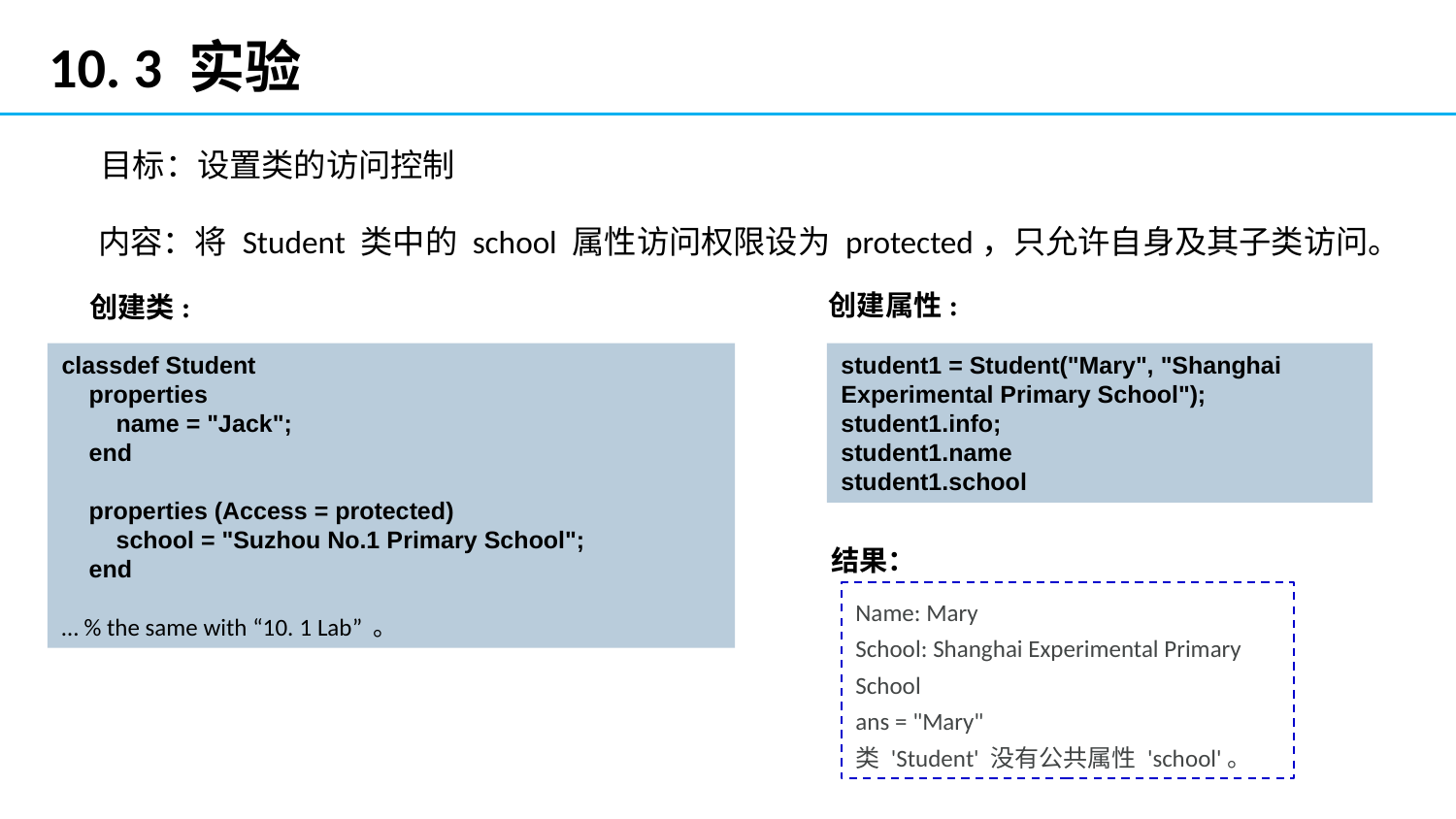

# 10. 3 实验
目标：设置类的访问控制
内容：将 Student 类中的 school 属性访问权限设为 protected，只允许自身及其子类访问。
创建属性:
创建类:
classdef Student
    properties
        name = "Jack";
    end

    properties (Access = protected)
        school = "Suzhou No.1 Primary School";
    end

… % the same with “10. 1 Lab” 。
student1 = Student("Mary", "Shanghai Experimental Primary School");
student1.info;
student1.name
student1.school
结果：
Name: Mary
School: Shanghai Experimental Primary School
ans = "Mary"
类 'Student' 没有公共属性 'school'。